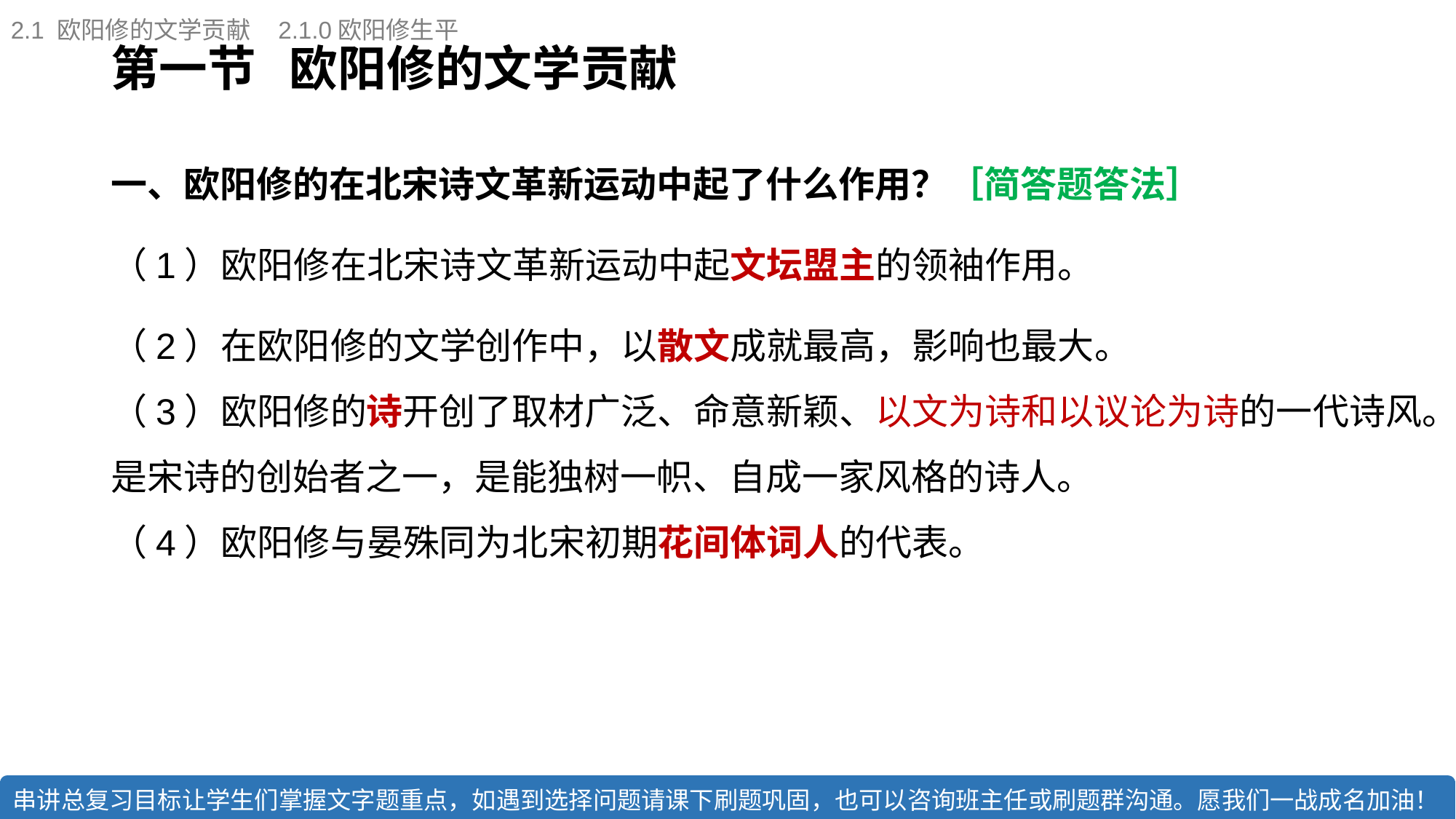

2.1 欧阳修的文学贡献    2.1.0欧阳修生平
# 第一节   欧阳修的文学贡献
一、欧阳修的在北宋诗文革新运动中起了什么作用？［简答题答法］
（1）欧阳修在北宋诗文革新运动中起文坛盟主的领袖作用。
（2）在欧阳修的文学创作中，以散文成就最高，影响也最大。 
（3）欧阳修的诗开创了取材广泛、命意新颖、以文为诗和以议论为诗的一代诗风。是宋诗的创始者之一，是能独树一帜、自成一家风格的诗人。
（4）欧阳修与晏殊同为北宋初期花间体词人的代表。